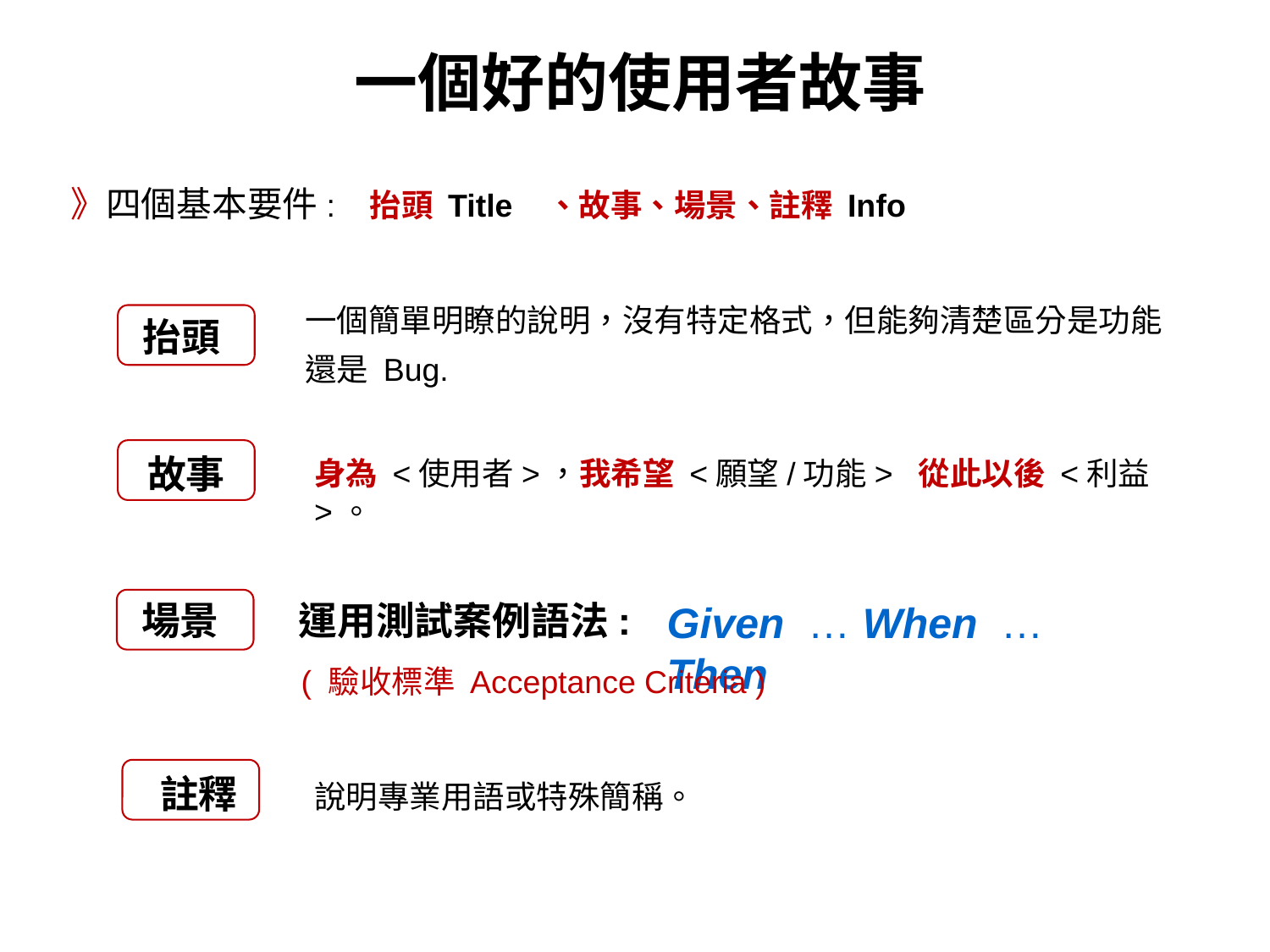

# 一個好的使用者故事
》四個基本要件:   抬頭 Title   、故事、場景、註釋 Info
一個簡單明瞭的說明，沒有特定格式，但能夠清楚區分是功能
還是 Bug.
抬頭

 故事
身為 <使用者>，我希望 <願望/功能>  從此以後 <利益>。

場景         運用測試案例語法:
Given  … When  … Then
( 驗收標準 Acceptance Criteria )

註釋          說明專業用語或特殊簡稱。